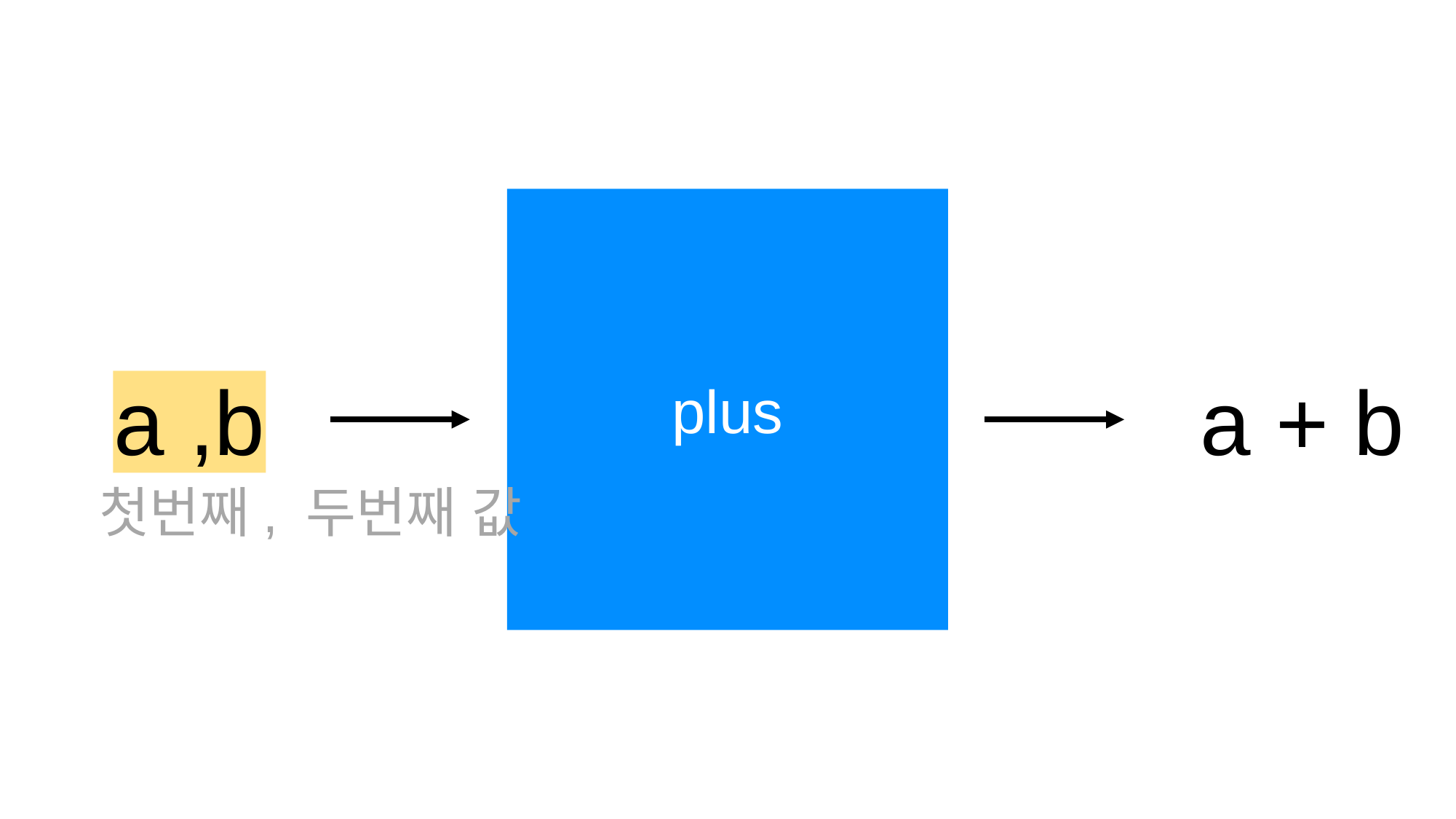

plus
a ,b
a + b

첫번째, 두번째 값